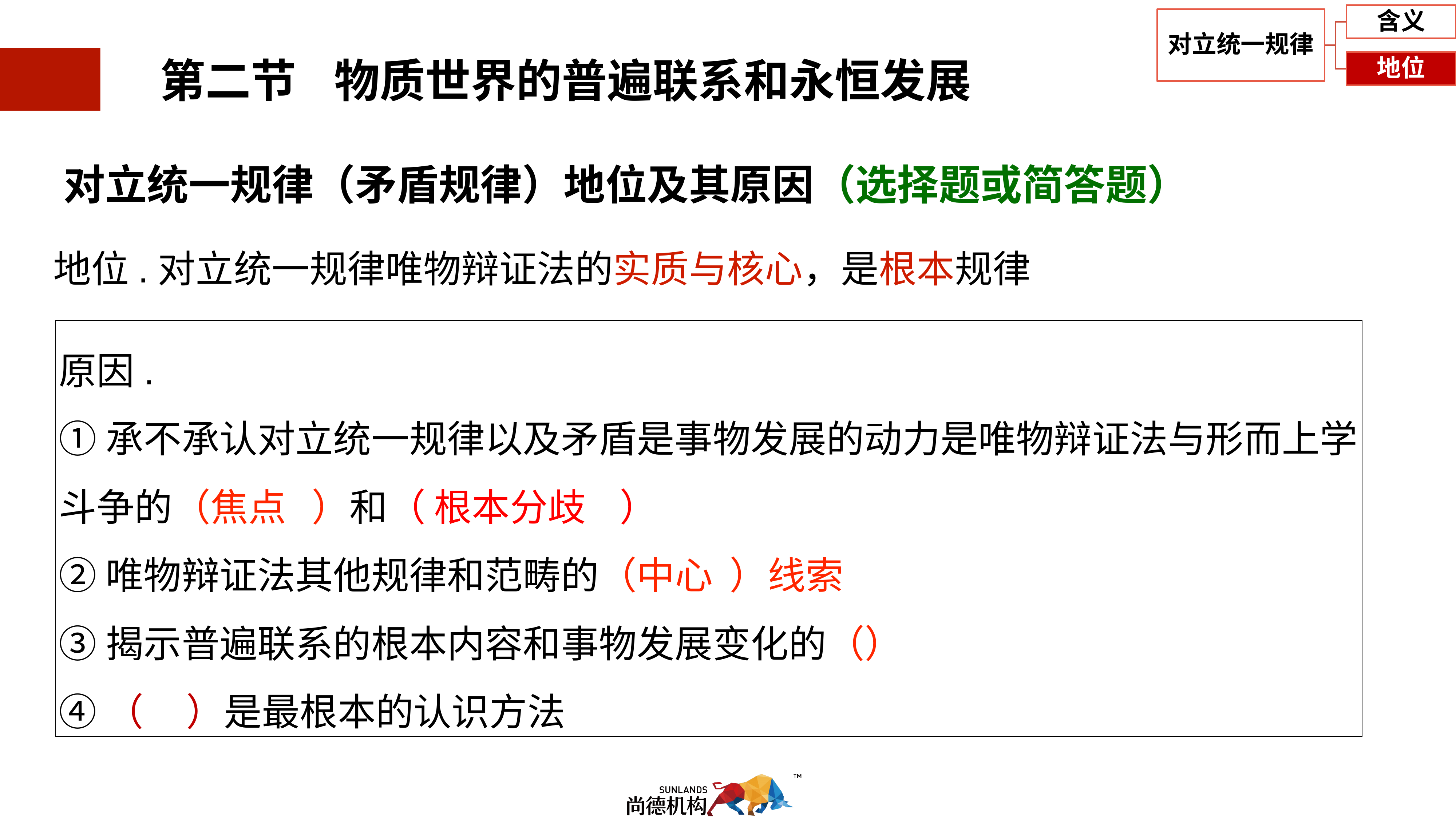

1.2.2.1对立统一规律
对立统一规律
含义
地位
对立统一规律（矛盾规律）地位及其原因（选择题或简答题）
地位.对立统一规律唯物辩证法的实质与核心，是根本规律
原因.
①承不承认对立统一规律以及矛盾是事物发展的动力是唯物辩证法与形而上学斗争的（焦点   ）和（ 根本分歧    ）
②唯物辩证法其他规律和范畴的（中心  ）线索
③揭示普遍联系的根本内容和事物发展变化的（）
④（     ）是最根本的认识方法